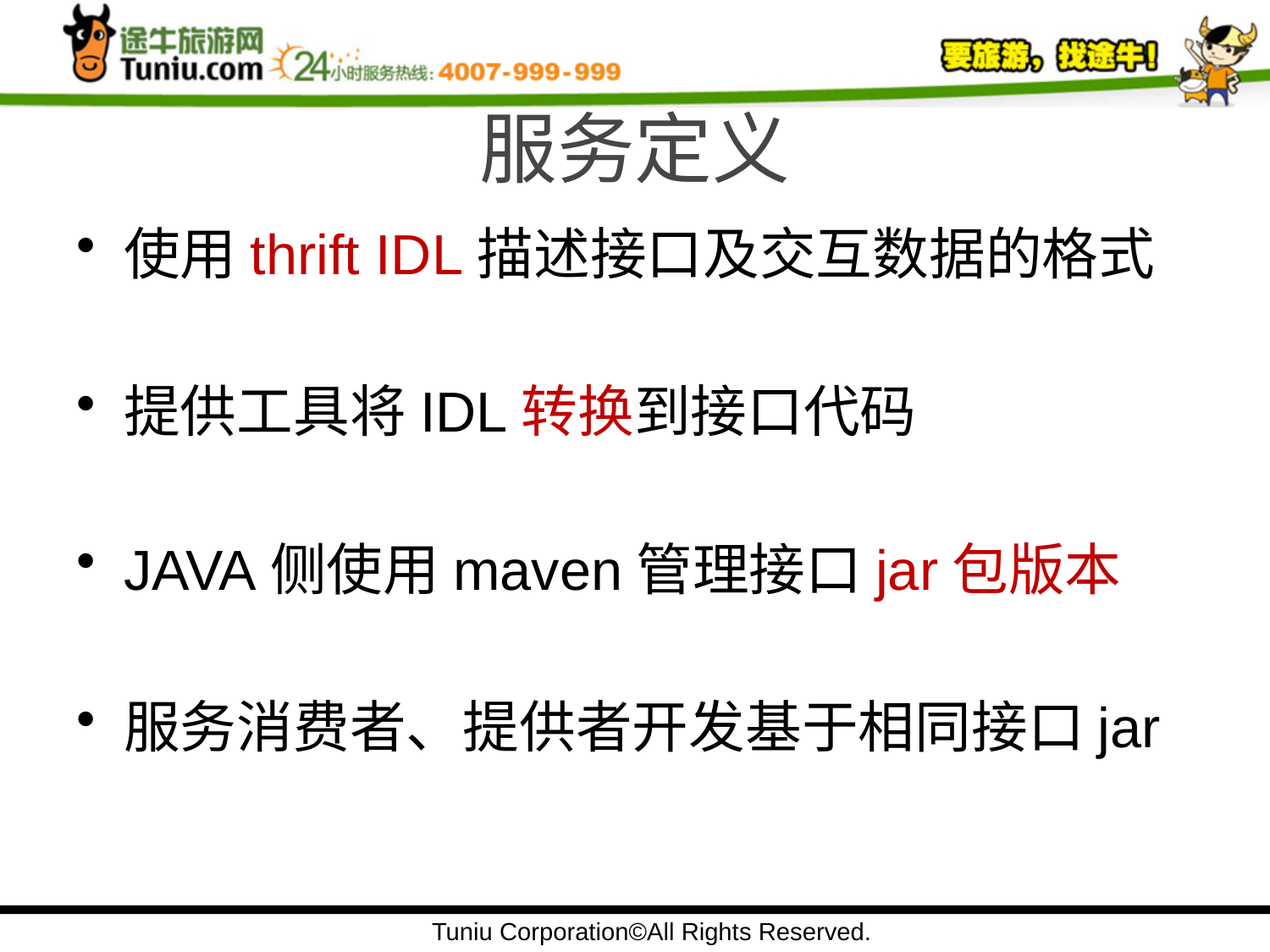

# 服务定义
使用thrift IDL描述接口及交互数据的格式

提供工具将IDL转换到接口代码

JAVA侧使用maven管理接口jar包版本

服务消费者、提供者开发基于相同接口jar